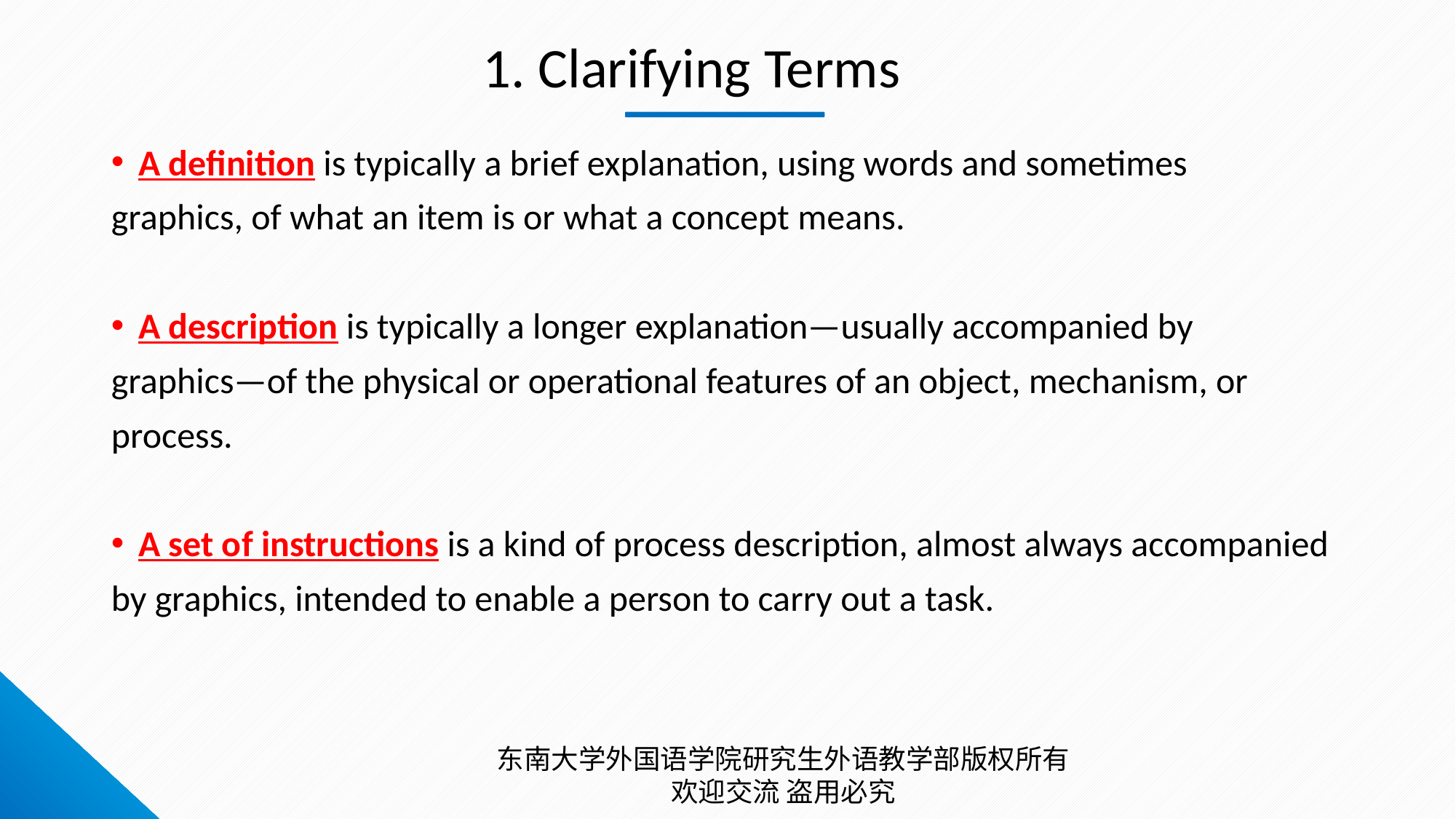

1. Clarifying Terms

A definition is typically a brief explanation, using words and sometimes
graphics, of what an item is or what a concept means.

A description is typically a longer explanation—usually accompanied by
graphics—of the physical or operational features of an object, mechanism, or
process.

A set of instructions is a kind of process description, almost always accompanied
by graphics, intended to enable a person to carry out a task.

东南大学外国语学院研究生外语教学部版权所有 欢迎交流 盗用必究